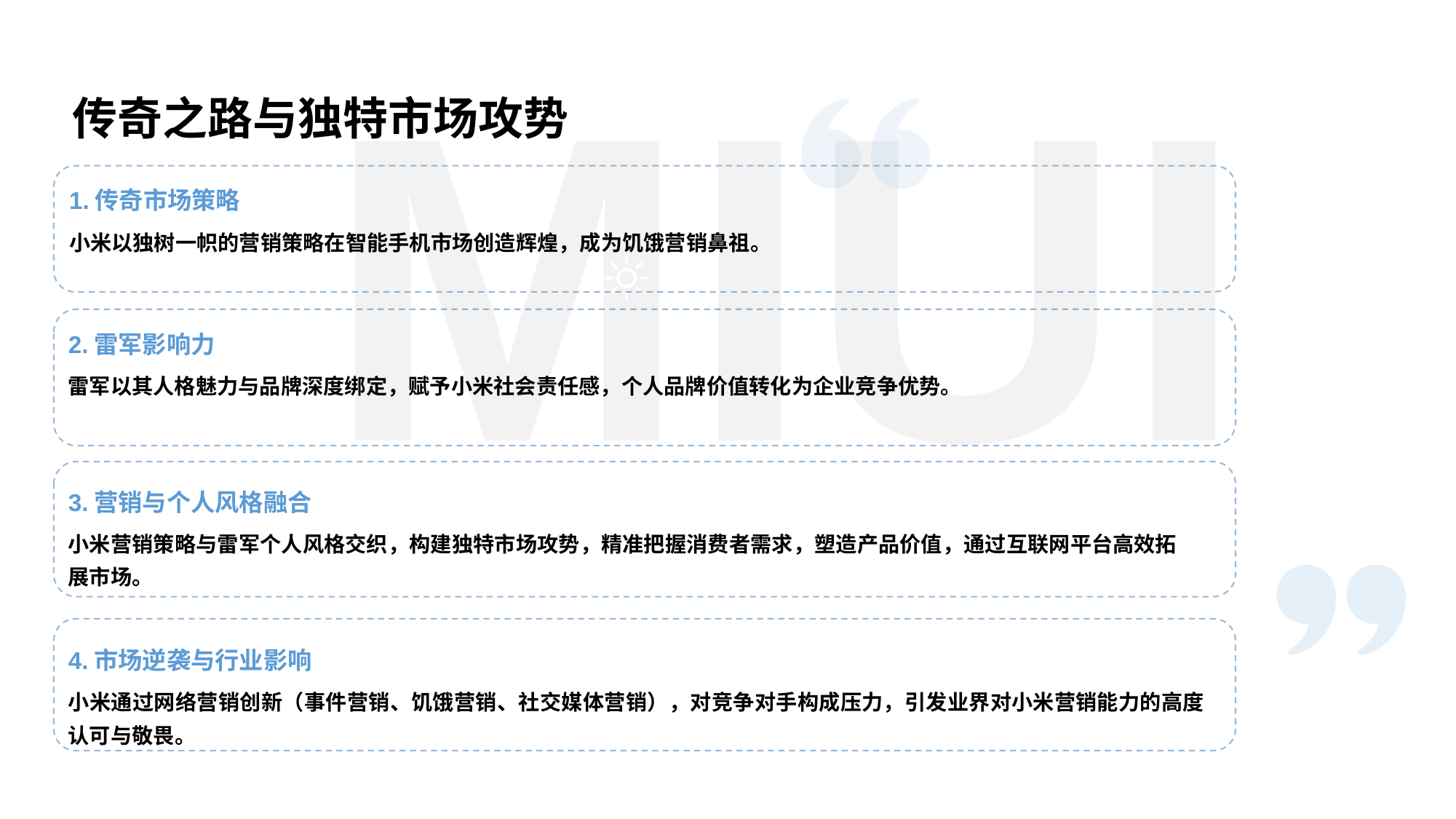

MIUI
传奇之路与独特市场攻势

1.传奇市场策略
小米以独树一帜的营销策略在智能手机市场创造辉煌，成为饥饿营销鼻祖。

2.雷军影响力
雷军以其人格魅力与品牌深度绑定，赋予小米社会责任感，个人品牌价值转化为企业竞争优势。

MIUI

3.营销与个人风格融合
小米营销策略与雷军个人风格交织，构建独特市场攻势，精准把握消费者需求，塑造产品价值，通过互联网平台高效拓展市场。

4.市场逆袭与行业影响
小米通过网络营销创新（事件营销、饥饿营销、社交媒体营销），对竞争对手构成压力，引发业界对小米营销能力的高度认可与敬畏。